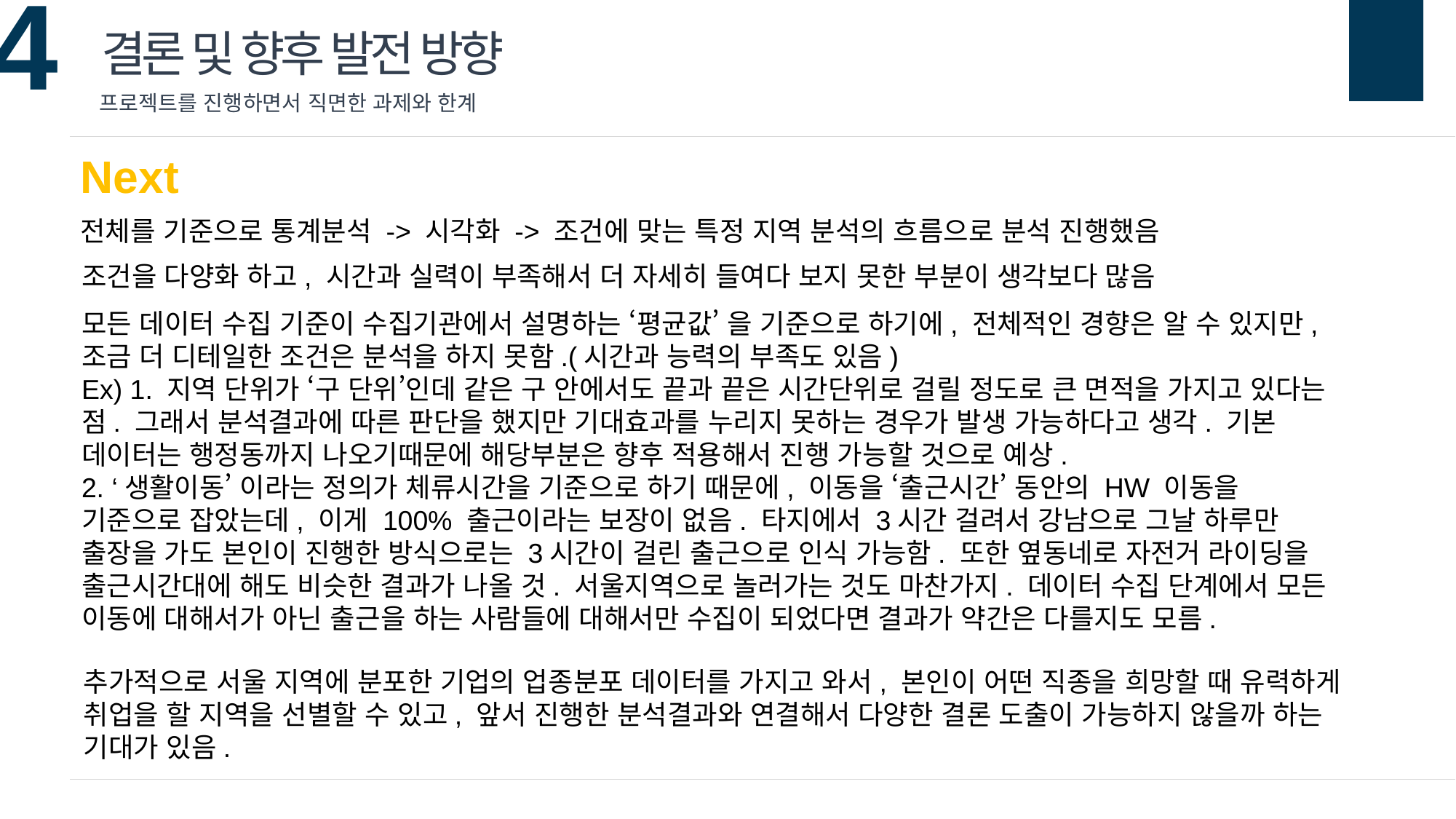

결론 및 향후 발전 방향
프로젝트를 진행하면서 직면한 과제와 한계
Next
전체를 기준으로 통계분석 -> 시각화 -> 조건에 맞는 특정 지역 분석의 흐름으로 분석 진행했음
조건을 다양화 하고, 시간과 실력이 부족해서 더 자세히 들여다 보지 못한 부분이 생각보다 많음
모든 데이터 수집 기준이 수집기관에서 설명하는 ‘평균값’ 을 기준으로 하기에, 전체적인 경향은 알 수 있지만, 조금 더 디테일한 조건은 분석을 하지 못함.(시간과 능력의 부족도 있음)
Ex) 1. 지역 단위가 ‘구 단위’인데 같은 구 안에서도 끝과 끝은 시간단위로 걸릴 정도로 큰 면적을 가지고 있다는 점. 그래서 분석결과에 따른 판단을 했지만 기대효과를 누리지 못하는 경우가 발생 가능하다고 생각. 기본 데이터는 행정동까지 나오기때문에 해당부분은 향후 적용해서 진행 가능할 것으로 예상.
2. ‘생활이동’ 이라는 정의가 체류시간을 기준으로 하기 때문에, 이동을 ‘출근시간’ 동안의 HW 이동을 기준으로 잡았는데, 이게 100% 출근이라는 보장이 없음. 타지에서 3시간 걸려서 강남으로 그날 하루만 출장을 가도 본인이 진행한 방식으로는 3시간이 걸린 출근으로 인식 가능함. 또한 옆동네로 자전거 라이딩을 출근시간대에 해도 비슷한 결과가 나올 것. 서울지역으로 놀러가는 것도 마찬가지. 데이터 수집 단계에서 모든 이동에 대해서가 아닌 출근을 하는 사람들에 대해서만 수집이 되었다면 결과가 약간은 다를지도 모름.
추가적으로 서울 지역에 분포한 기업의 업종분포 데이터를 가지고 와서, 본인이 어떤 직종을 희망할 때 유력하게 취업을 할 지역을 선별할 수 있고, 앞서 진행한 분석결과와 연결해서 다양한 결론 도출이 가능하지 않을까 하는 기대가 있음.